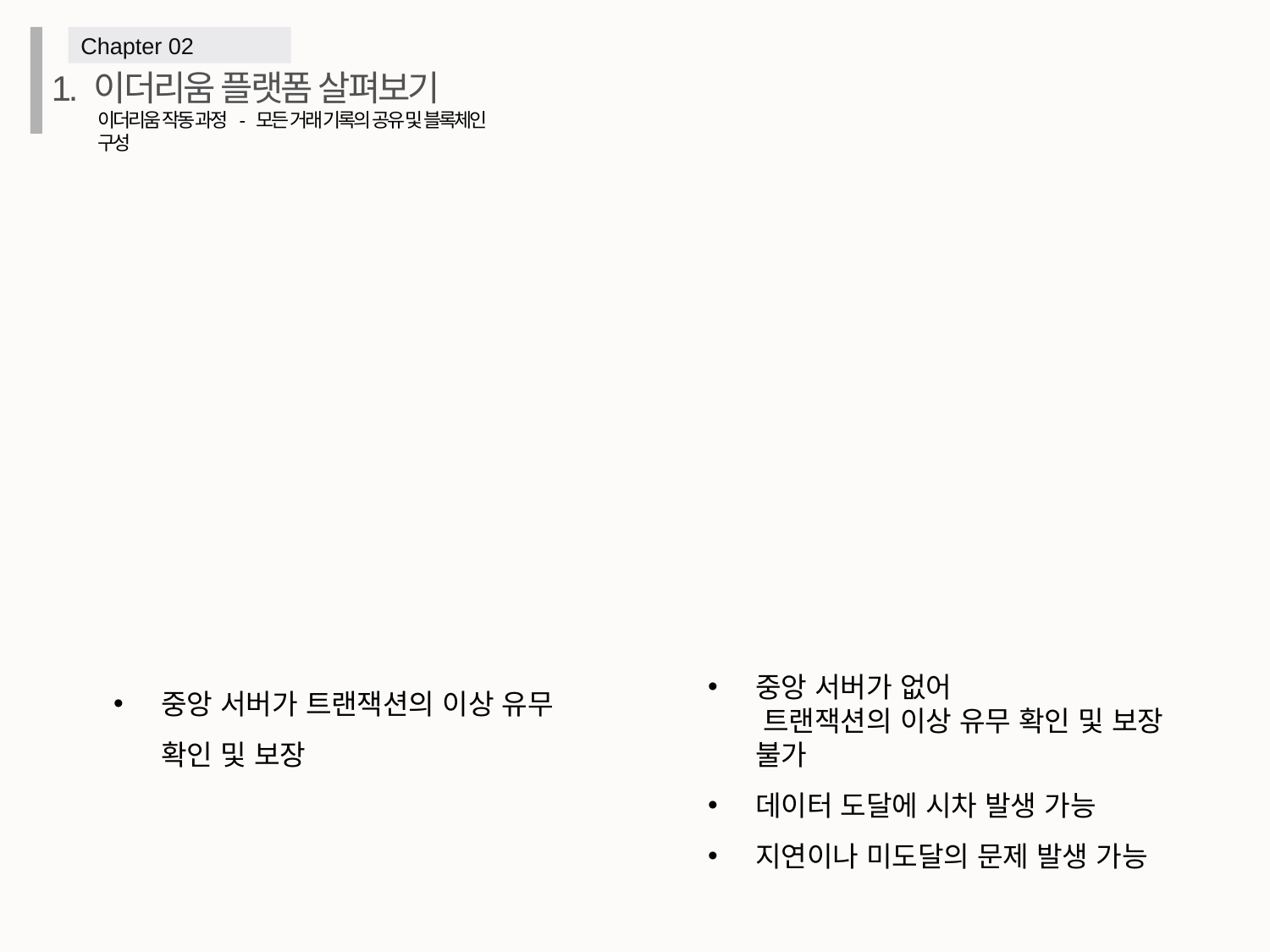

Chapter 02
1. 이더리움 플랫폼 살펴보기
이더리움 작동 과정  -  모든 거래 기록의 공유 및 블록체인 구성
중앙 서버가 트랜잭션의 이상 유무
확인 및 보장
중앙 서버가 없어
 트랜잭션의 이상 유무 확인 및 보장 불가
데이터 도달에 시차 발생 가능
지연이나 미도달의 문제 발생 가능